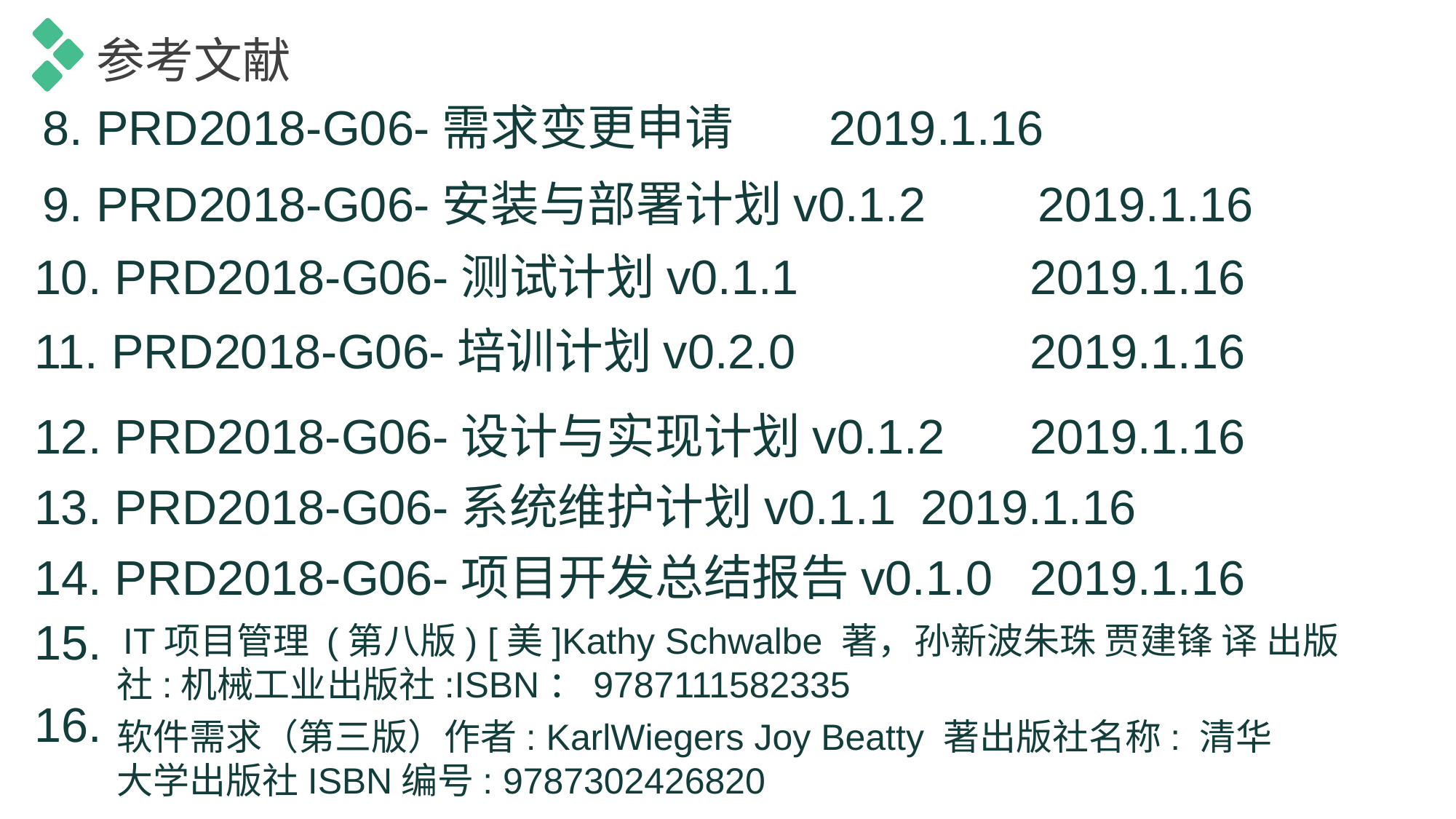

参考文献

8. PRD2018-G06-需求变更申请	 2019.1.16
9. PRD2018-G06-安装与部署计划v0.1.2	 2019.1.16
10. PRD2018-G06-测试计划v0.1.1		 2019.1.16
11. PRD2018-G06-培训计划v0.2.0 		 2019.1.16
12. PRD2018-G06-设计与实现计划v0.1.2 	 2019.1.16
13. PRD2018-G06-系统维护计划v0.1.1	 2019.1.16
14. PRD2018-G06-项目开发总结报告v0.1.0	 2019.1.16
15.
 IT项目管理 (第八版) [美]Kathy Schwalbe 著，孙新波朱珠 贾建锋 译 出版社:机械工业出版社:ISBN：9787111582335
16.
软件需求（第三版）作者: KarlWiegers Joy Beatty 著出版社名称: 清华大学出版社ISBN编号: 9787302426820